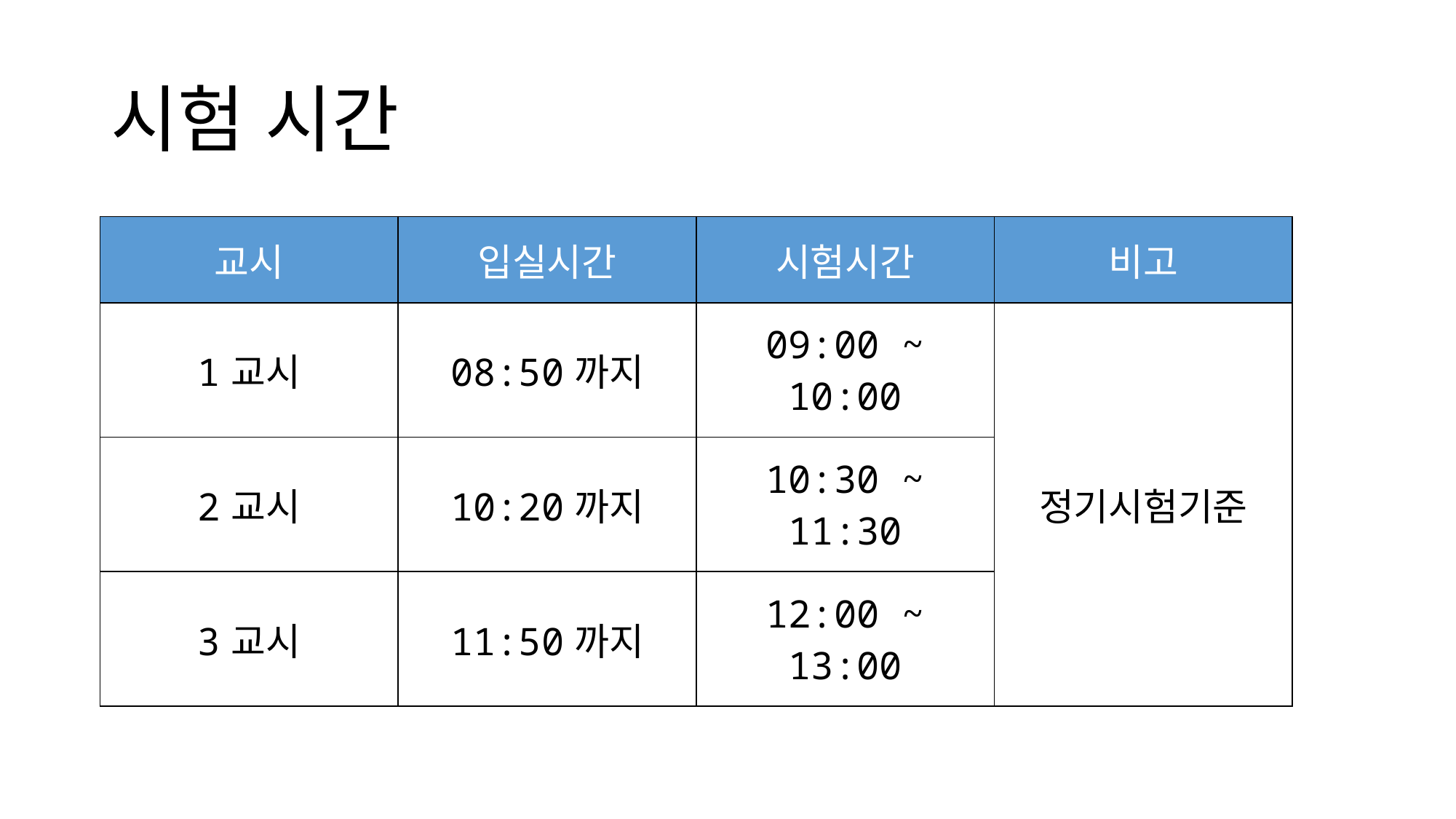

# 시험 시간
| 교시 | 입실시간 | 시험시간 | 비고 |
| --- | --- | --- | --- |
| 1교시 | 08:50까지 | 09:00 ~ 10:00 | 정기시험기준 |
| 2교시 | 10:20까지 | 10:30 ~ 11:30 |  |
| 3교시 | 11:50까지 | 12:00 ~ 13:00 |  |
시험 시간과 좌석 배정은 컴퓨터에 의해 자동 배정